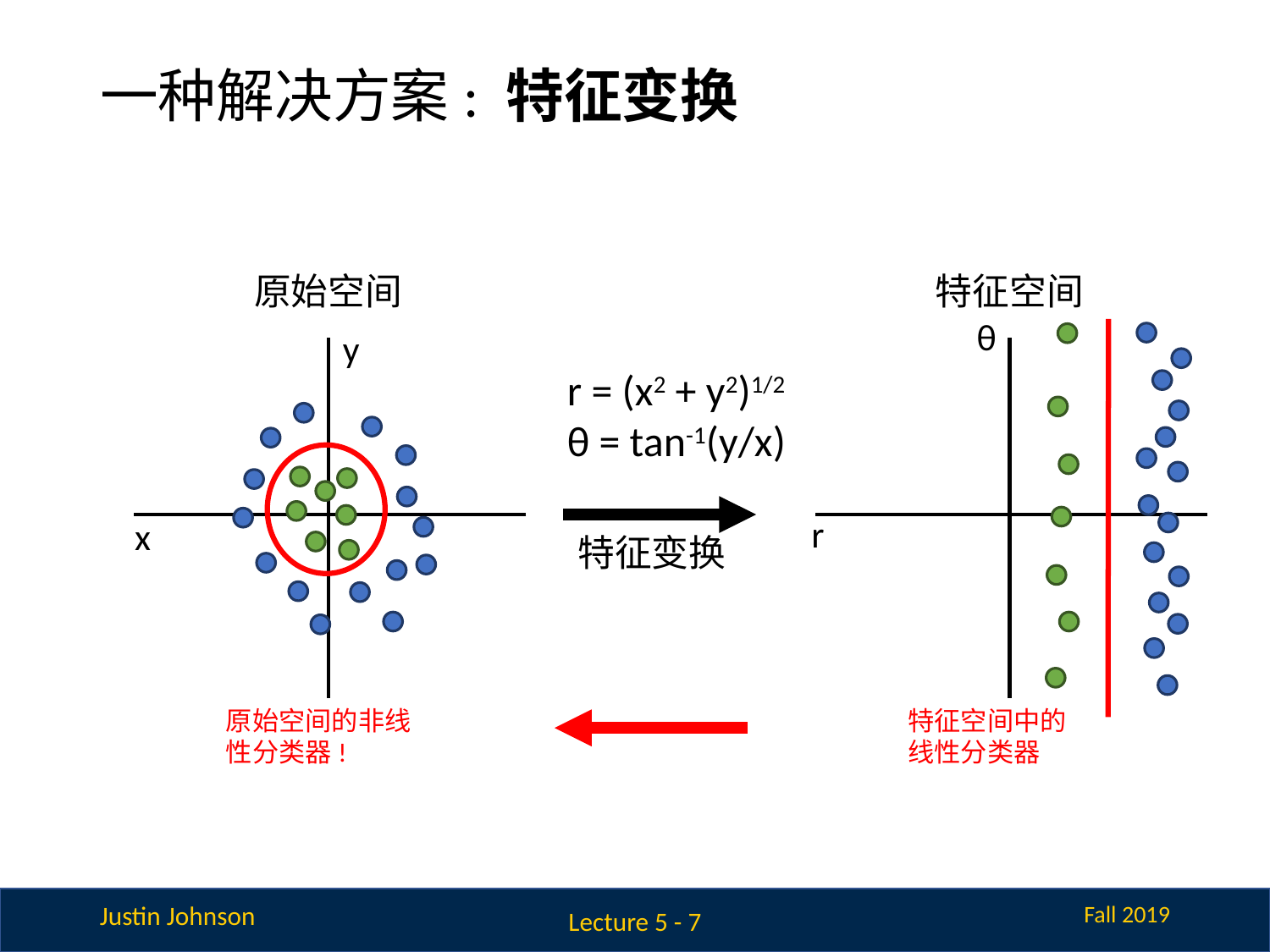

# 一种解决方案: 特征变换
原始空间
特征空间
θ

y

r = (x2 + y2)1/2
θ = tan-1(y/x)

r
x

特征变换

特征空间中的线性分类器
原始空间的非线性分类器!
Lecture 5 - 7